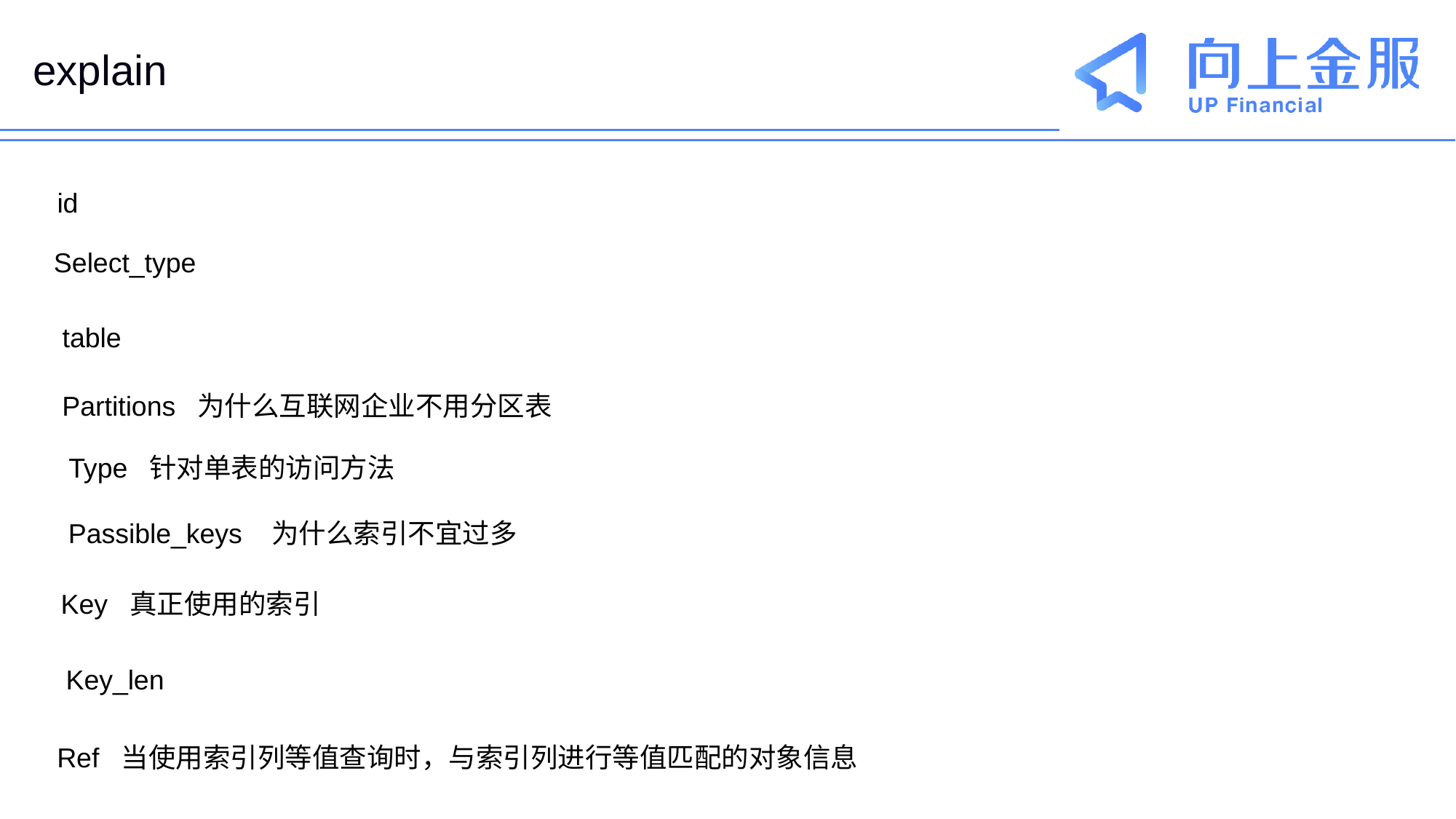

# explain
id
Select_type
table
Partitions  为什么互联网企业不用分区表
Type  针对单表的访问方法
Passible_keys   为什么索引不宜过多
Key  真正使用的索引
Key_len
Ref  当使用索引列等值查询时，与索引列进行等值匹配的对象信息